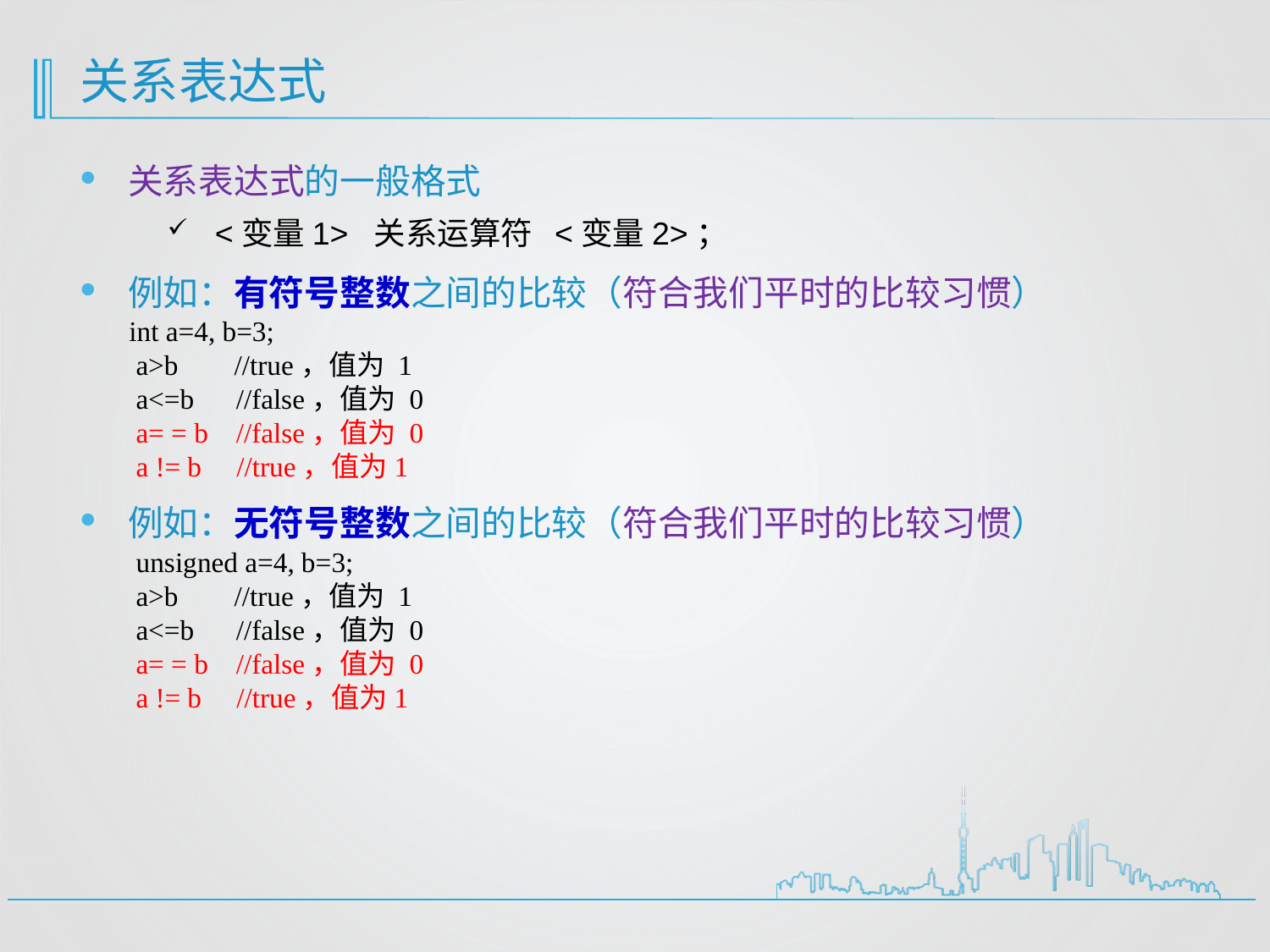

# 关系表达式
关系表达式的一般格式
<变量1>  关系运算符  <变量2>；
例如：有符号整数之间的比较（符合我们平时的比较习惯）
       int a=4, b=3;
        a>b        //true，值为 1
        a<=b      //false，值为 0
        a= = b    //false，值为 0
        a != b     //true，值为1
例如：无符号整数之间的比较（符合我们平时的比较习惯）
        unsigned a=4, b=3;
        a>b        //true，值为 1
        a<=b      //false，值为 0
        a= = b    //false，值为 0
        a != b     //true，值为1